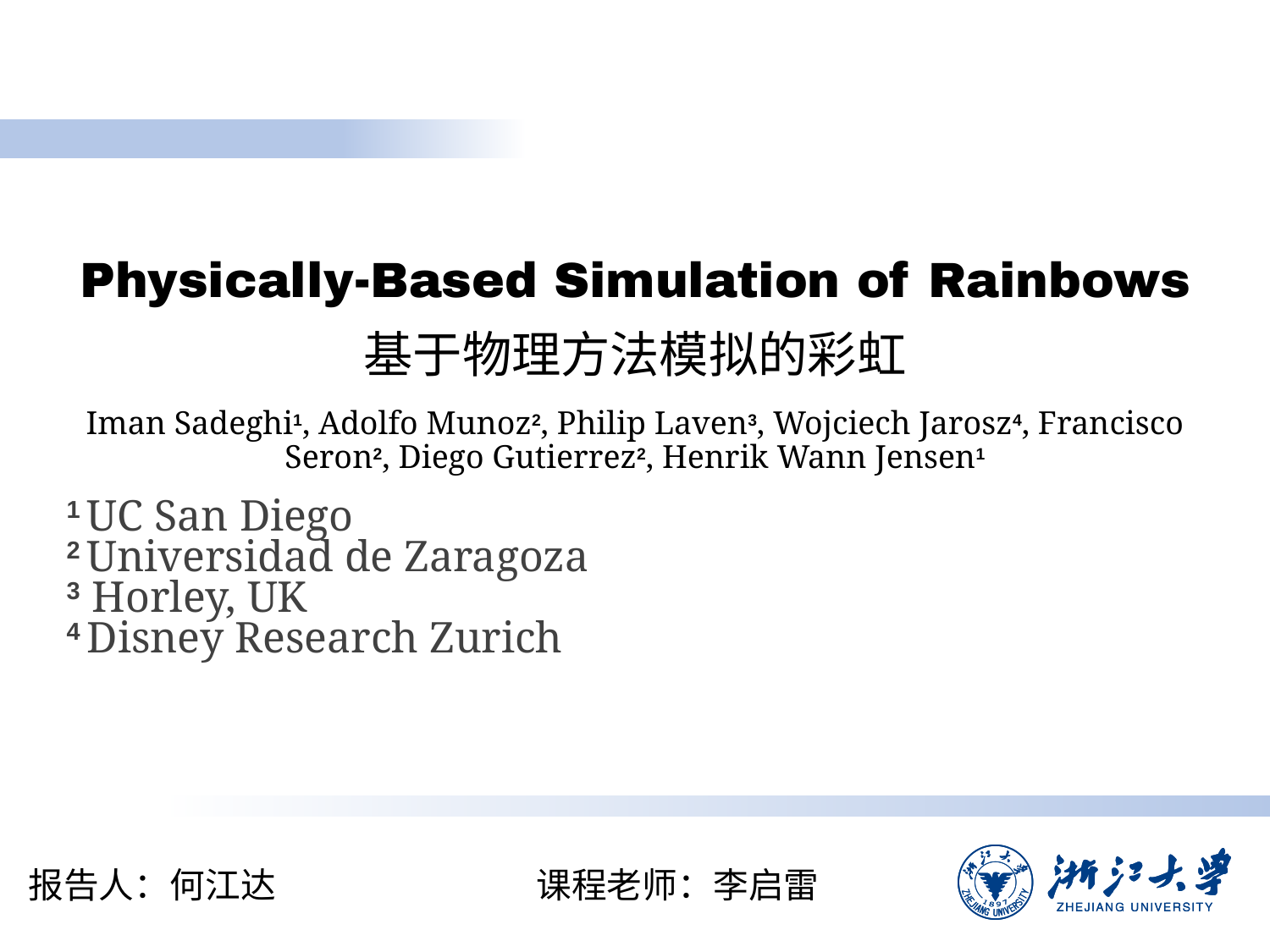

Physically-Based Simulation of Rainbows
基于物理方法模拟的彩虹
Iman Sadeghi1, Adolfo Munoz2, Philip Laven3, Wojciech Jarosz4, Francisco Seron2, Diego Gutierrez2, Henrik Wann Jensen1

1 UC San Diego
2 Universidad de Zaragoza
3 Horley, UK
4 Disney Research Zurich

报告人：何江达			课程老师：李启雷